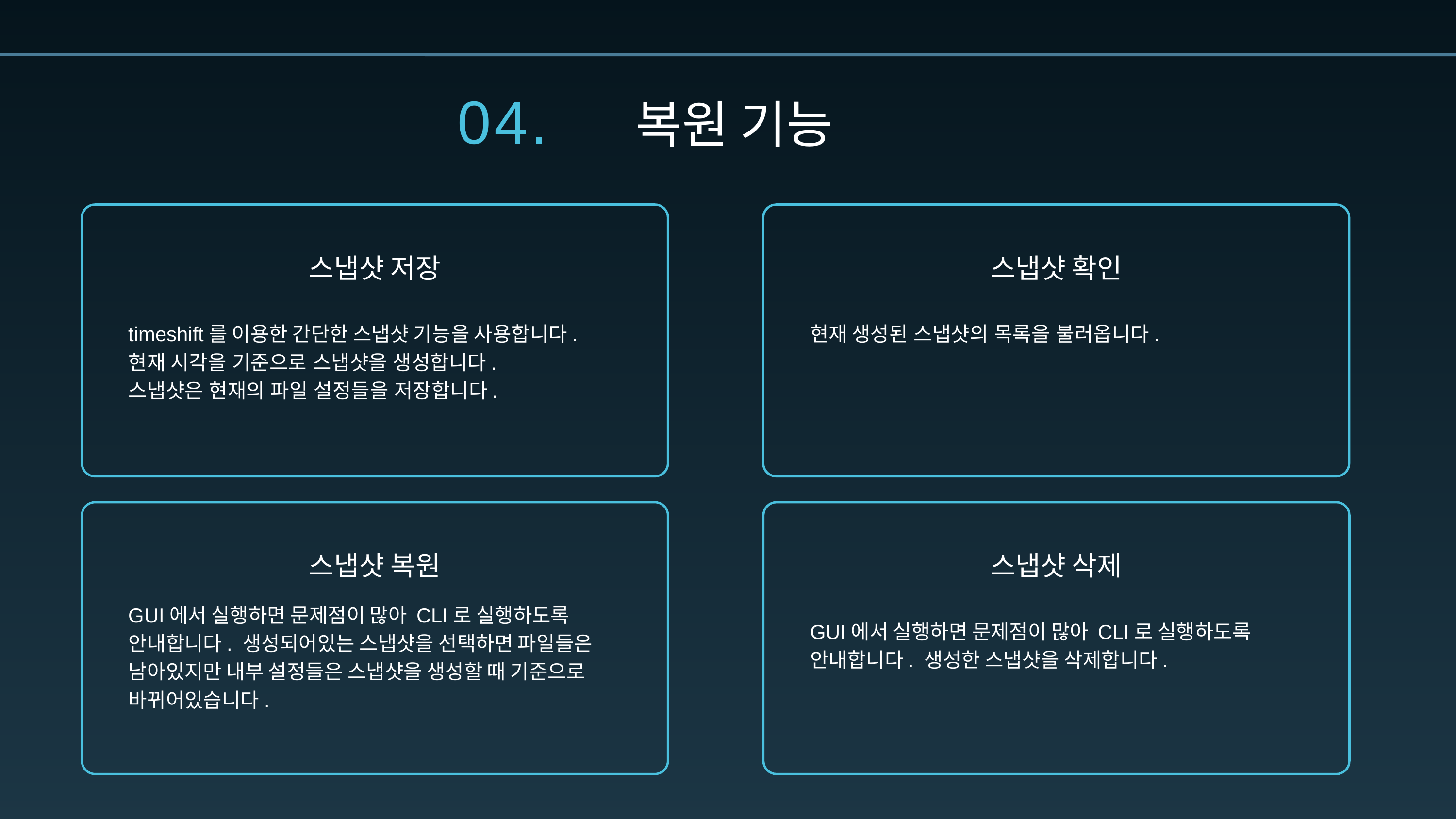

04.
복원 기능

스냅샷 확인
스냅샷 저장
timeshift를 이용한 간단한 스냅샷 기능을 사용합니다.
현재 시각을 기준으로 스냅샷을 생성합니다.
스냅샷은 현재의 파일 설정들을 저장합니다.
현재 생성된 스냅샷의 목록을 불러옵니다.

스냅샷 삭제
스냅샷 복원
GUI에서 실행하면 문제점이 많아 CLI로 실행하도록 안내합니다. 생성되어있는 스냅샷을 선택하면 파일들은 남아있지만 내부 설정들은 스냅샷을 생성할 때 기준으로 바뀌어있습니다.
GUI에서 실행하면 문제점이 많아 CLI로 실행하도록 안내합니다. 생성한 스냅샷을 삭제합니다.